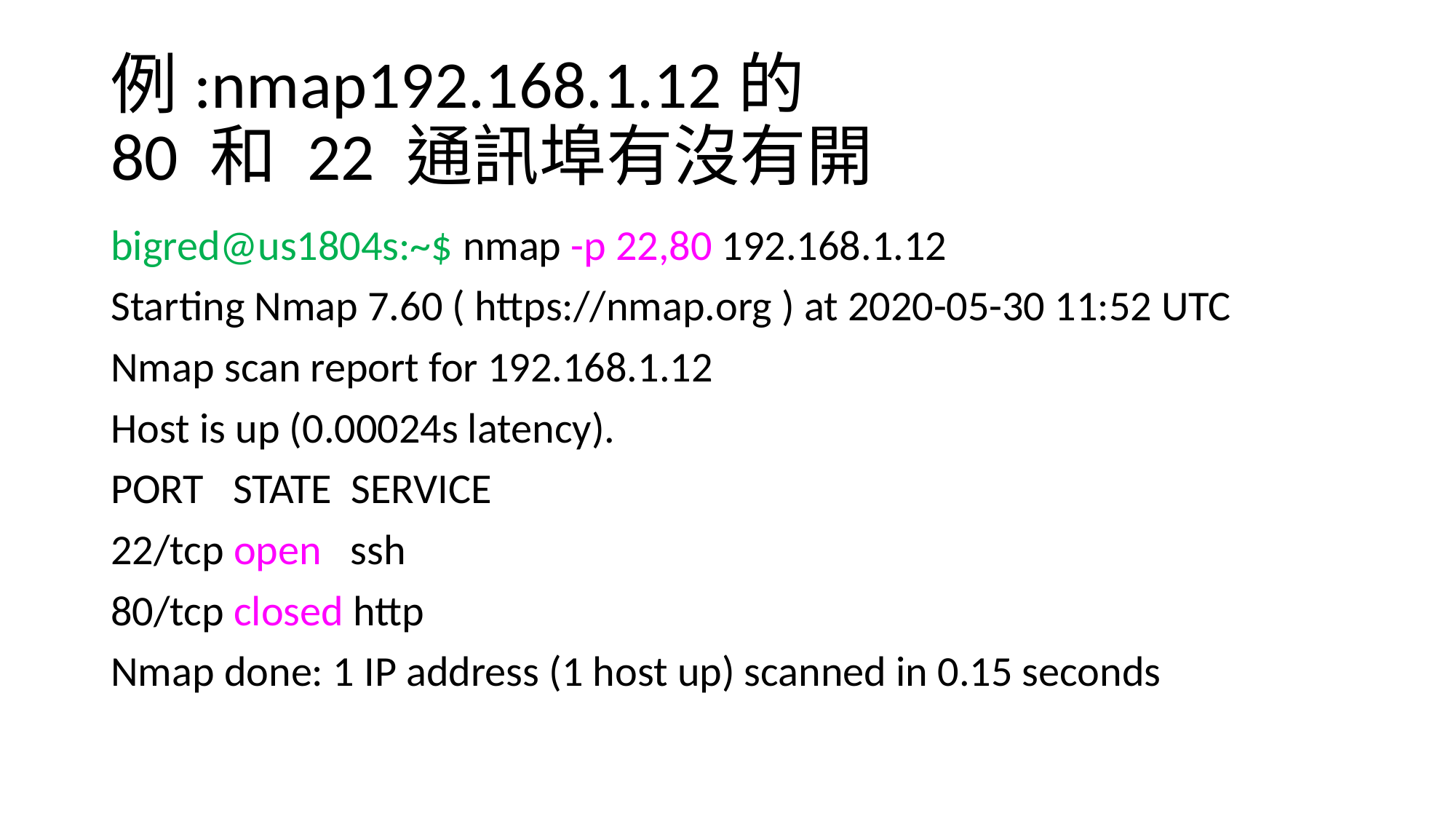

# 例:nmap192.168.1.12的 80 和 22 通訊埠有沒有開
bigred@us1804s:~$ nmap -p 22,80 192.168.1.12
Starting Nmap 7.60 ( https://nmap.org ) at 2020-05-30 11:52 UTC
Nmap scan report for 192.168.1.12
Host is up (0.00024s latency).
PORT   STATE  SERVICE
22/tcp open   ssh
80/tcp closed http
Nmap done: 1 IP address (1 host up) scanned in 0.15 seconds